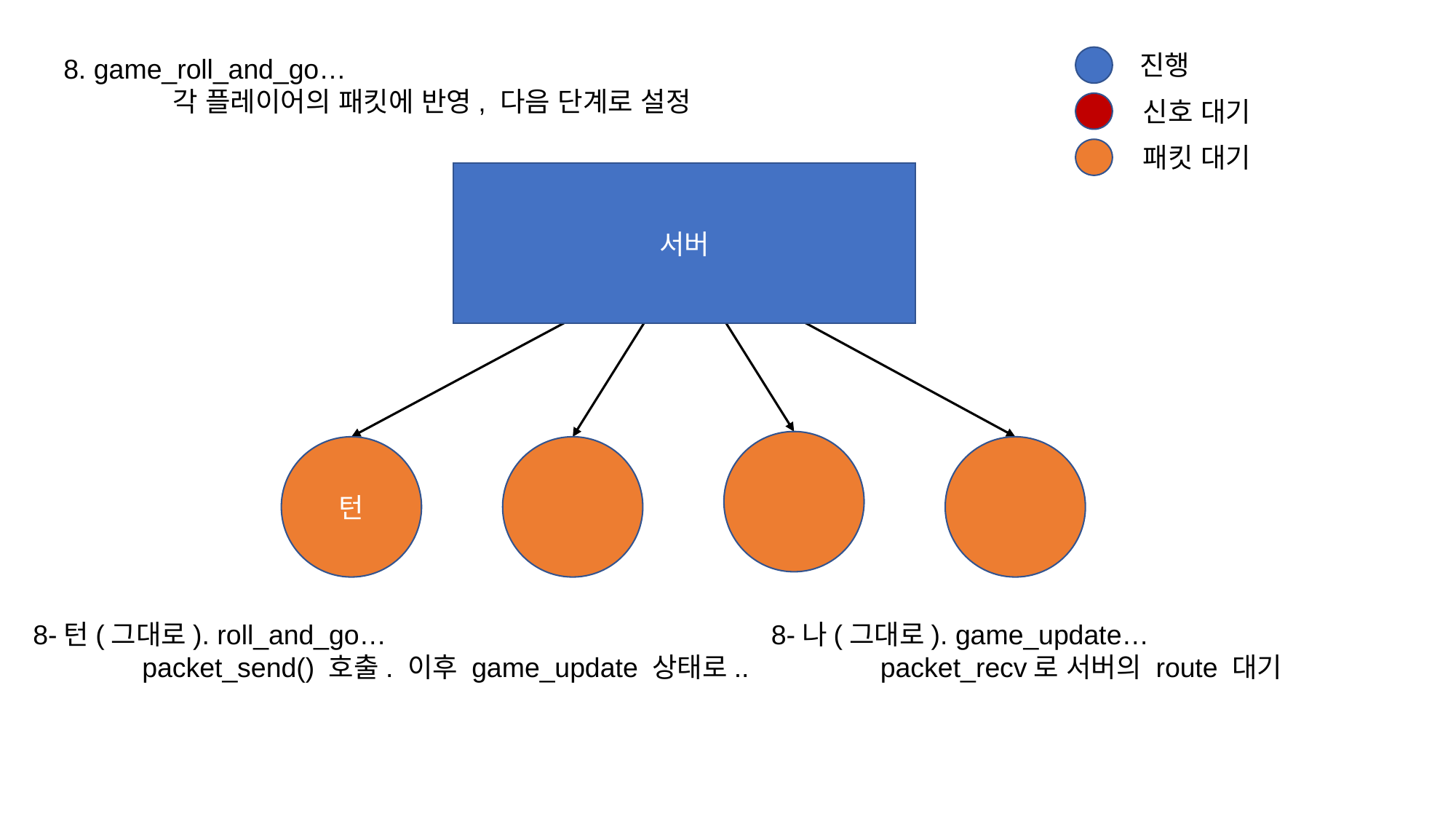

진행
8. game_roll_and_go…
	각 플레이어의 패킷에 반영, 다음 단계로 설정

신호 대기

패킷 대기

서버

턴

8-턴(그대로). roll_and_go…
	packet_send() 호출. 이후 game_update 상태로..
8-나(그대로). game_update…
	packet_recv로 서버의 route 대기